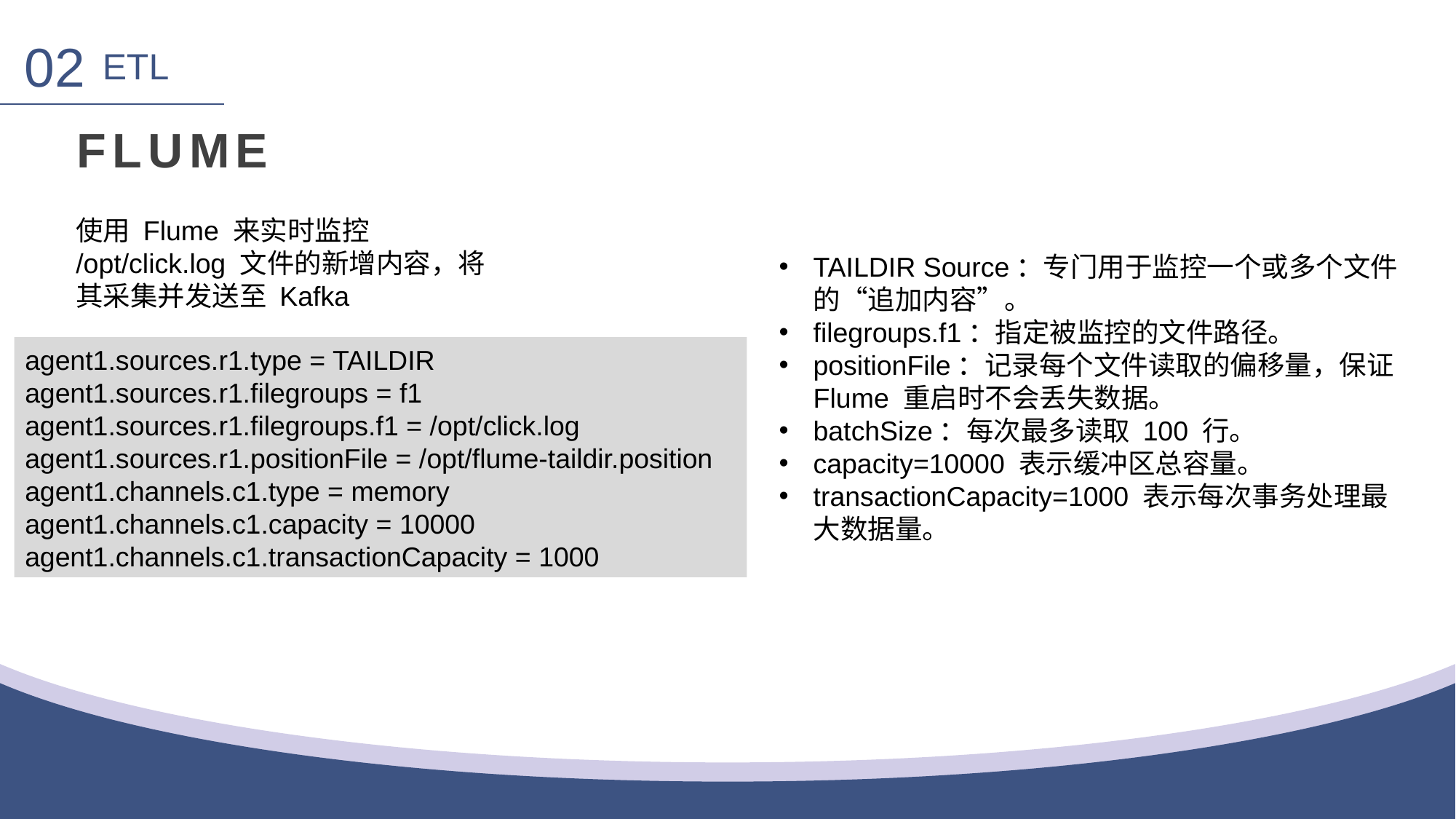

02
ETL
Flume
使用 Flume 来实时监控 /opt/click.log 文件的新增内容，将其采集并发送至 Kafka
TAILDIR Source：专门用于监控一个或多个文件的“追加内容”。
filegroups.f1：指定被监控的文件路径。
positionFile：记录每个文件读取的偏移量，保证 Flume 重启时不会丢失数据。
batchSize：每次最多读取 100 行。
capacity=10000 表示缓冲区总容量。
transactionCapacity=1000 表示每次事务处理最大数据量。
agent1.sources.r1.type = TAILDIR
agent1.sources.r1.filegroups = f1
agent1.sources.r1.filegroups.f1 = /opt/click.log
agent1.sources.r1.positionFile = /opt/flume-taildir.position
agent1.channels.c1.type = memory
agent1.channels.c1.capacity = 10000
agent1.channels.c1.transactionCapacity = 1000